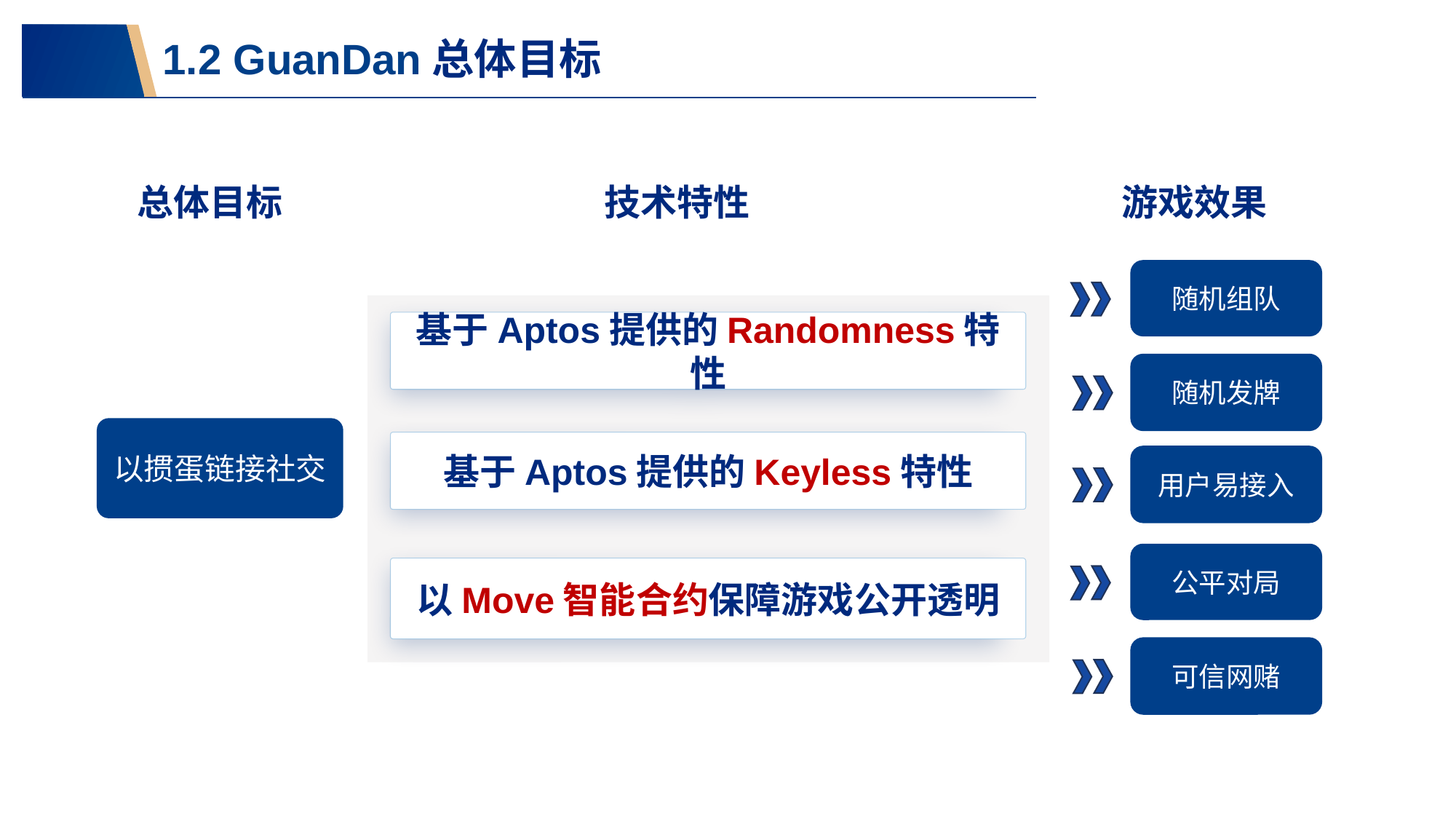

# 1.2 GuanDan总体目标
总体目标
技术特性
游戏效果
随机组队

基于Aptos提供的Randomness特性
随机发牌

以掼蛋链接社交
基于Aptos提供的Keyless特性
用户易接入

公平对局
以Move智能合约保障游戏公开透明

可信网赌